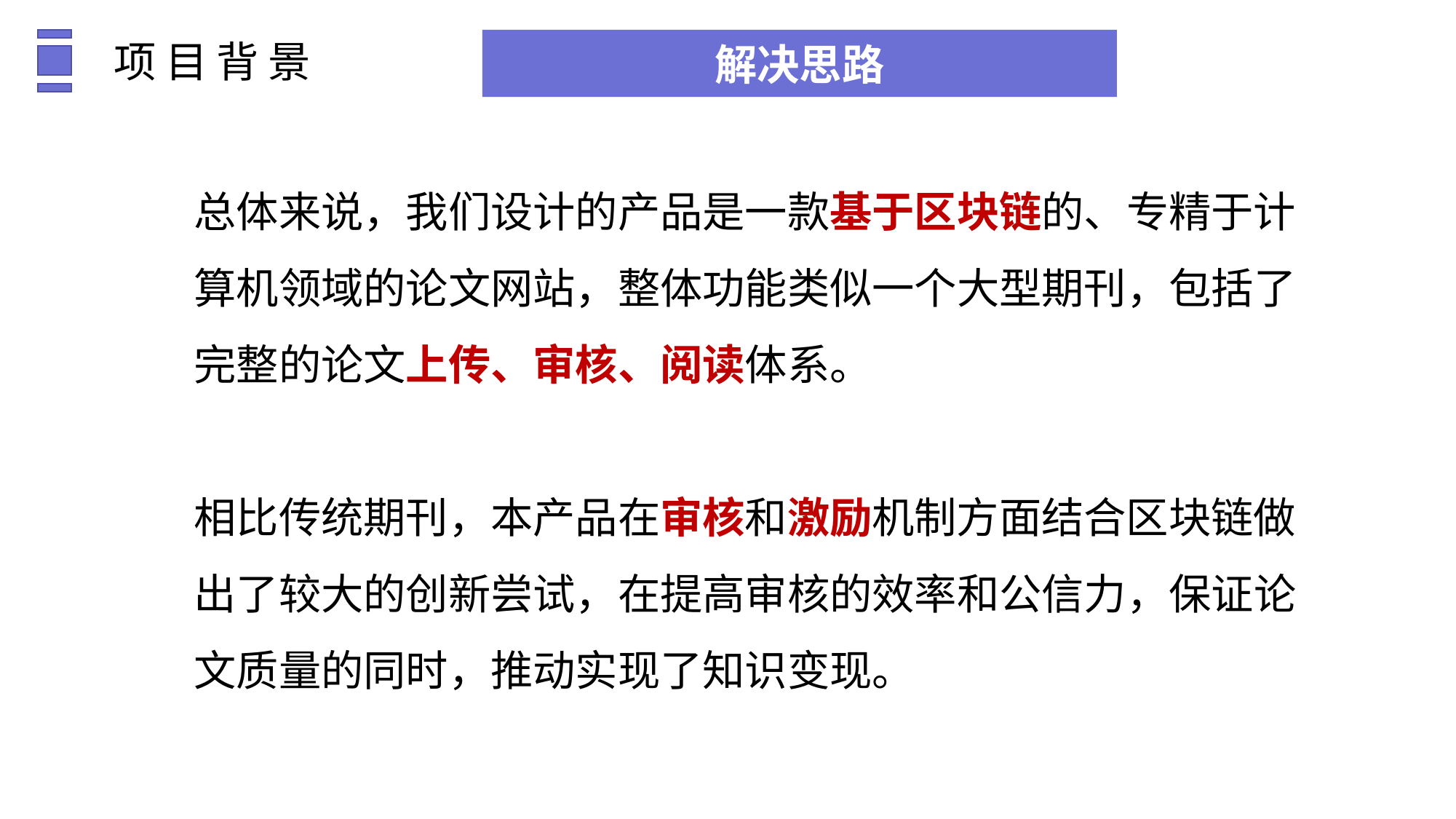

项目背景
解决思路
总体来说，我们设计的产品是一款基于区块链的、专精于计算机领域的论文网站，整体功能类似一个大型期刊，包括了完整的论文上传、审核、阅读体系。

相比传统期刊，本产品在审核和激励机制方面结合区块链做出了较大的创新尝试，在提高审核的效率和公信力，保证论文质量的同时，推动实现了知识变现。